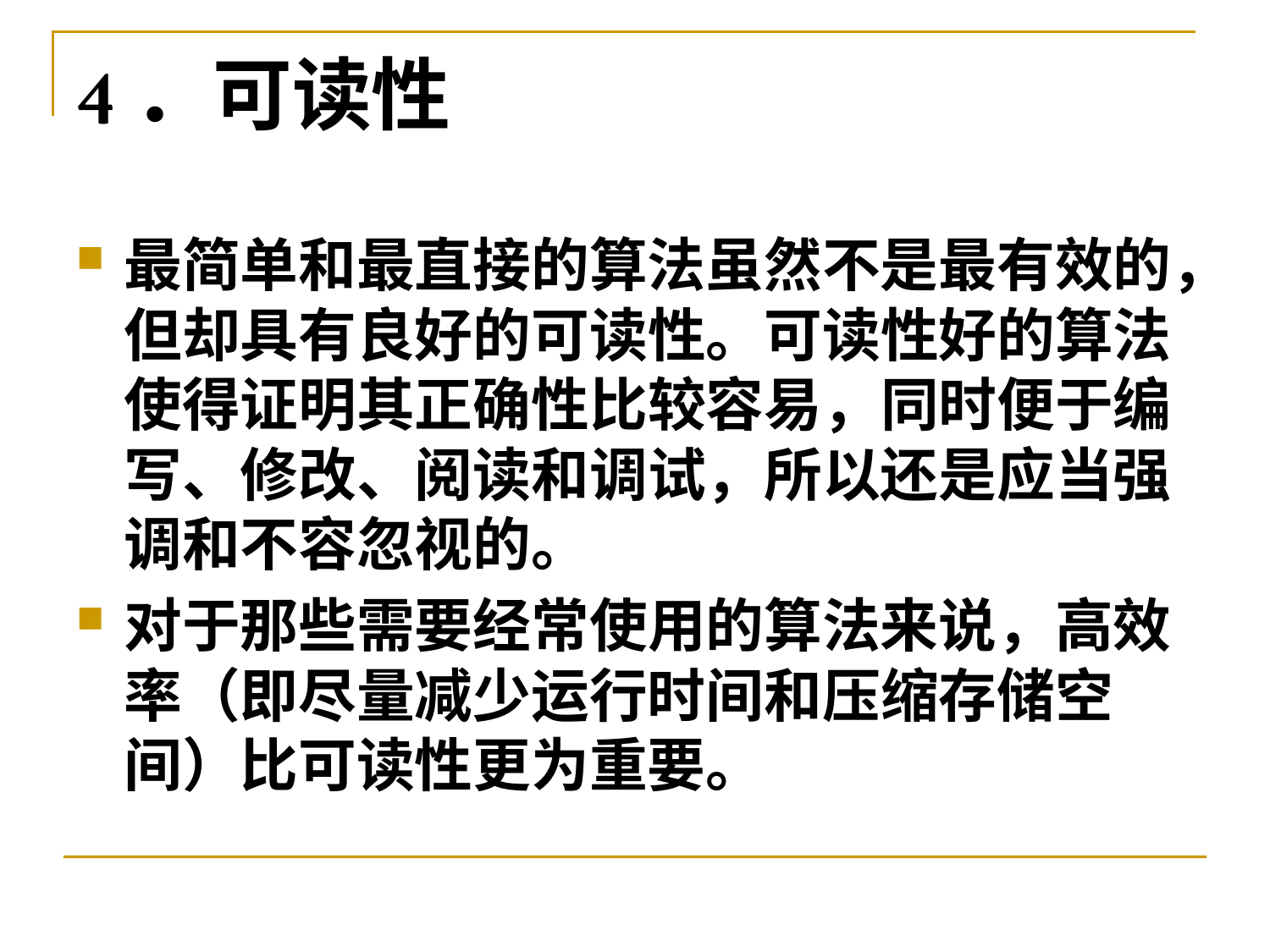

# 4．可读性
最简单和最直接的算法虽然不是最有效的，但却具有良好的可读性。可读性好的算法使得证明其正确性比较容易，同时便于编写、修改、阅读和调试，所以还是应当强调和不容忽视的。
对于那些需要经常使用的算法来说，高效率（即尽量减少运行时间和压缩存储空间）比可读性更为重要。